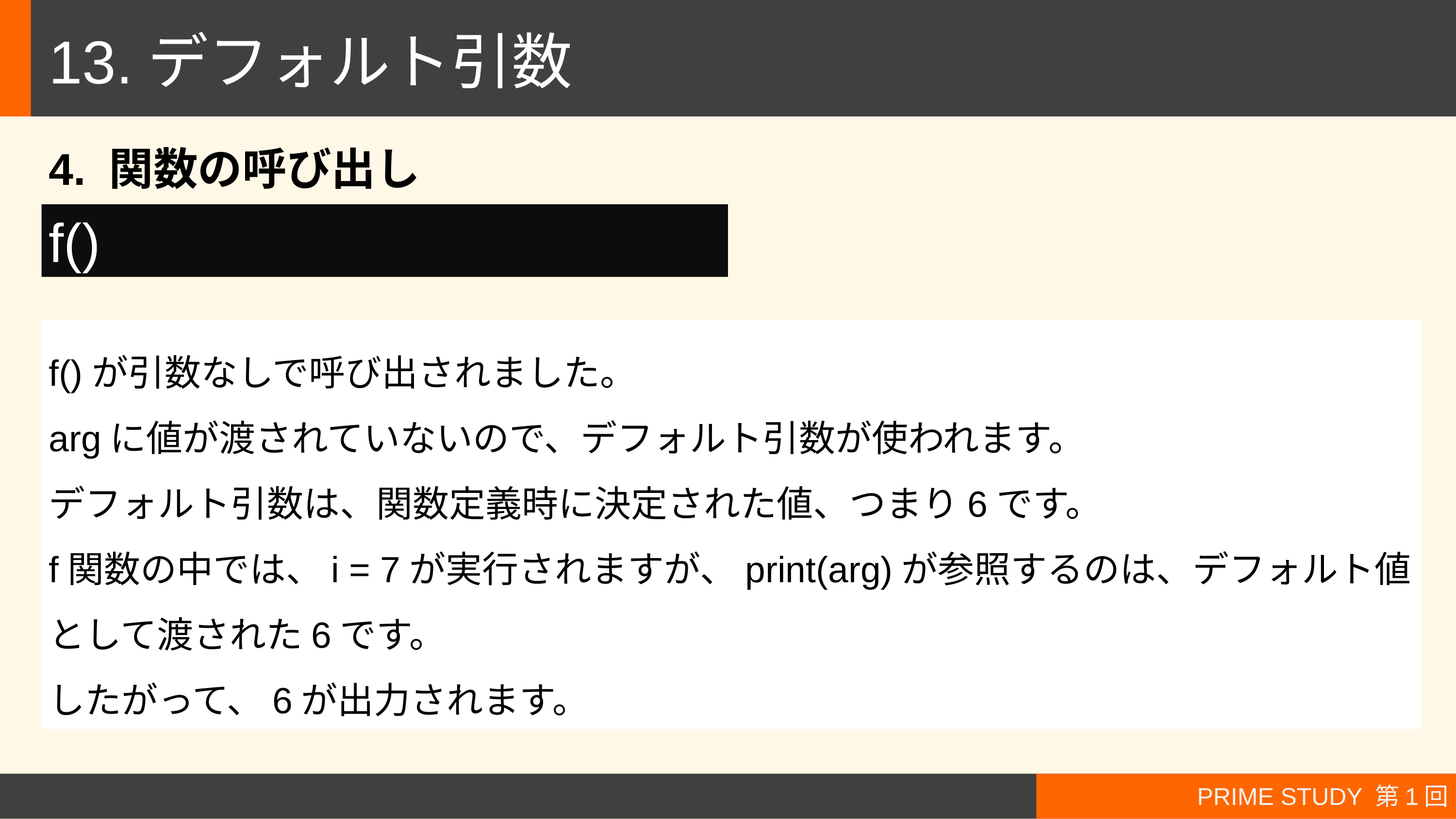

# 13.デフォルト引数
4. 関数の呼び出し
f()
f()が引数なしで呼び出されました。
argに値が渡されていないので、デフォルト引数が使われます。
デフォルト引数は、関数定義時に決定された値、つまり6です。
f関数の中では、i = 7が実行されますが、print(arg)が参照するのは、デフォルト値として渡された6です。
したがって、6が出力されます。
PRIME STUDY 第1回